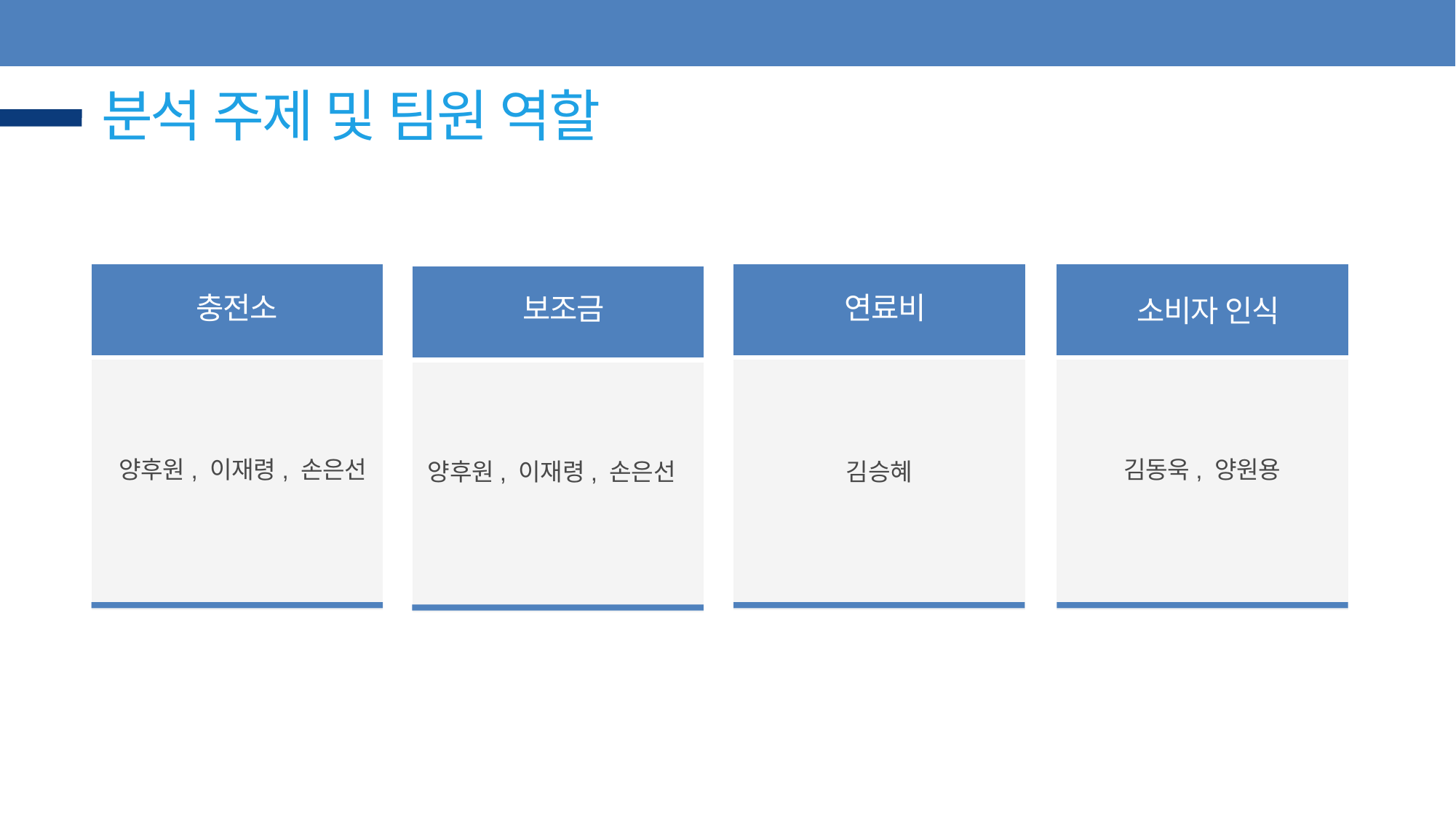

분석 주제 및 팀원 역할

상품 카테고리 2
연료비
충전소
보조금
소비자 인식

김동욱, 양원용

양후원, 이재령, 손은선

김승혜

양후원, 이재령, 손은선